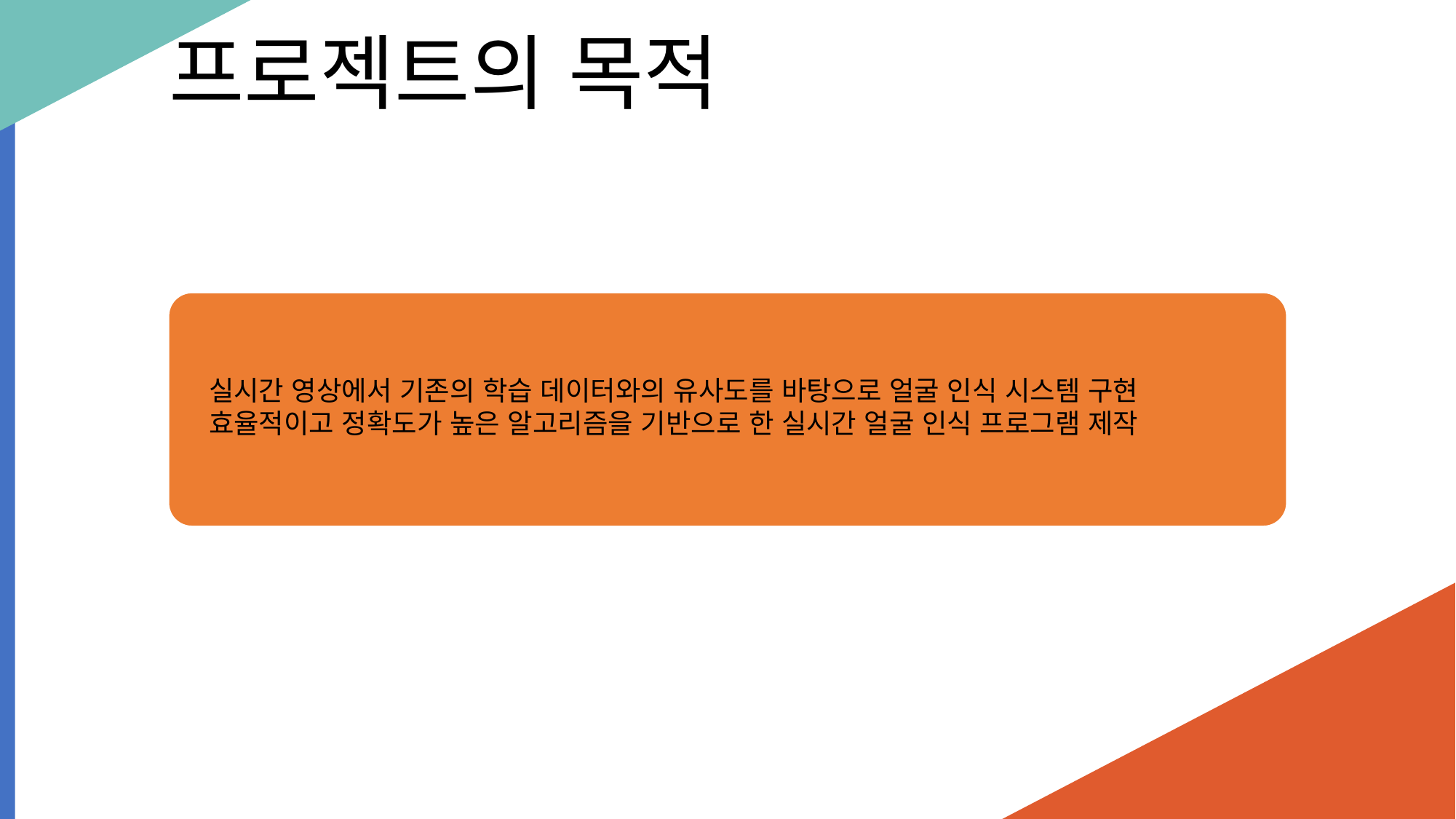

프로젝트의 목적

실시간 영상에서 기존의 학습 데이터와의 유사도를 바탕으로 얼굴 인식 시스템 구현
효율적이고 정확도가 높은 알고리즘을 기반으로 한 실시간 얼굴 인식 프로그램 제작